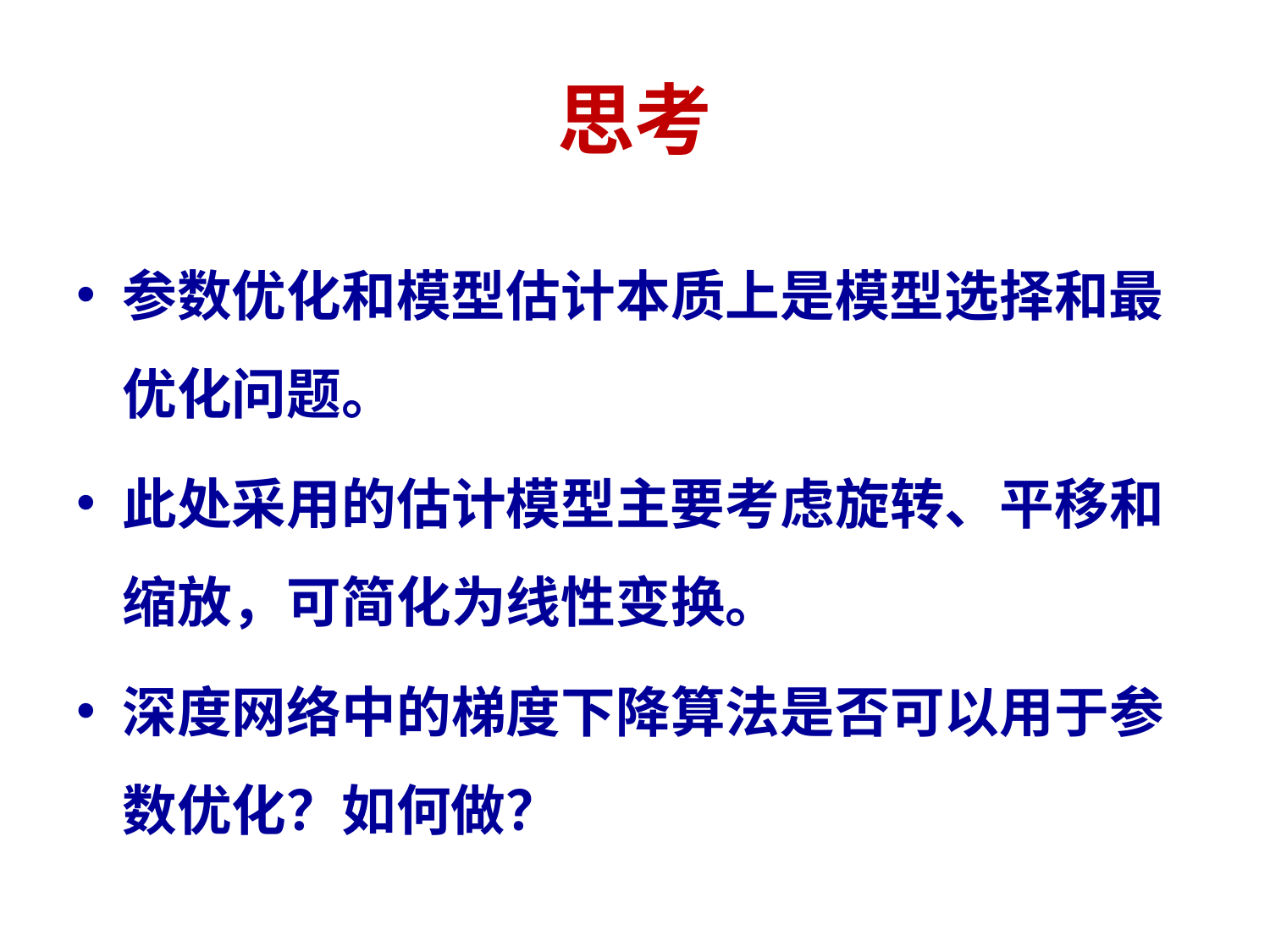

# 思考
参数优化和模型估计本质上是模型选择和最优化问题。
此处采用的估计模型主要考虑旋转、平移和缩放，可简化为线性变换。
深度网络中的梯度下降算法是否可以用于参数优化？如何做？